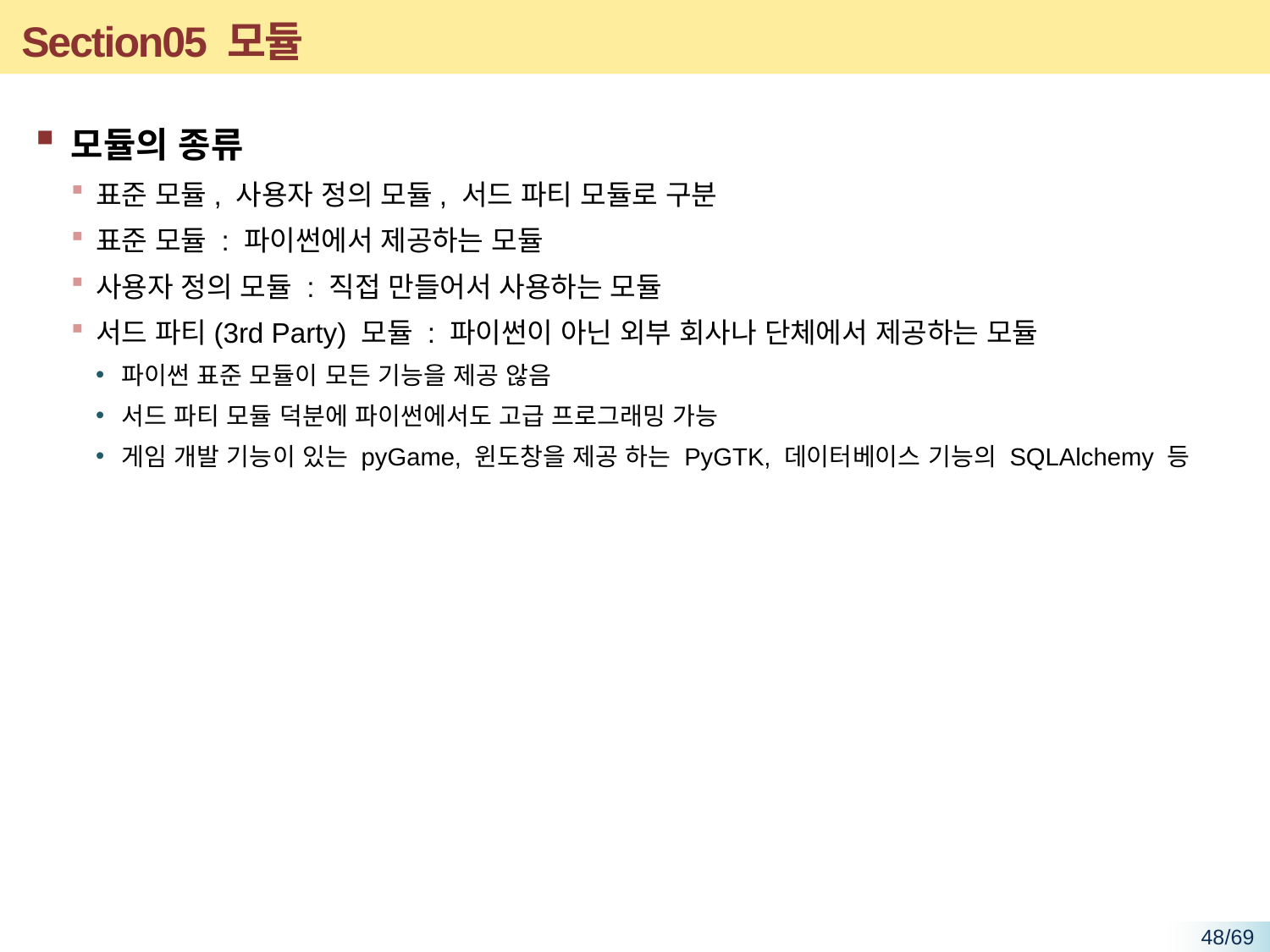

# Section05 모듈
모듈의 종류
표준 모듈, 사용자 정의 모듈, 서드 파티 모듈로 구분
표준 모듈 : 파이썬에서 제공하는 모듈
사용자 정의 모듈 : 직접 만들어서 사용하는 모듈
서드 파티(3rd Party) 모듈 : 파이썬이 아닌 외부 회사나 단체에서 제공하는 모듈
파이썬 표준 모듈이 모든 기능을 제공 않음
서드 파티 모듈 덕분에 파이썬에서도 고급 프로그래밍 가능
게임 개발 기능이 있는 pyGame, 윈도창을 제공 하는 PyGTK, 데이터베이스 기능의 SQLAlchemy 등